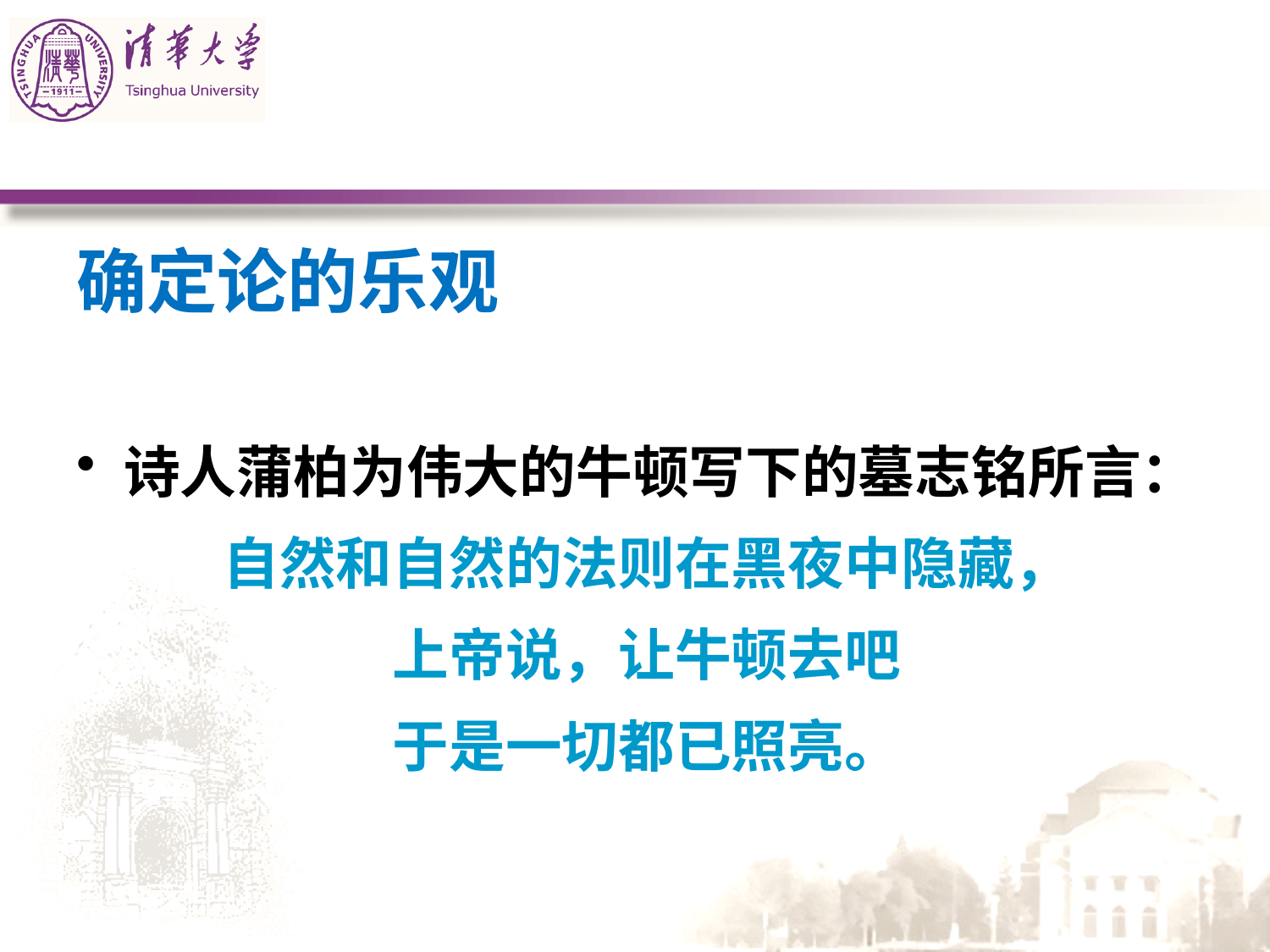

#
确定论的乐观

诗人蒲柏为伟大的牛顿写下的墓志铭所言：
自然和自然的法则在黑夜中隐藏，
上帝说，让牛顿去吧
于是一切都已照亮。